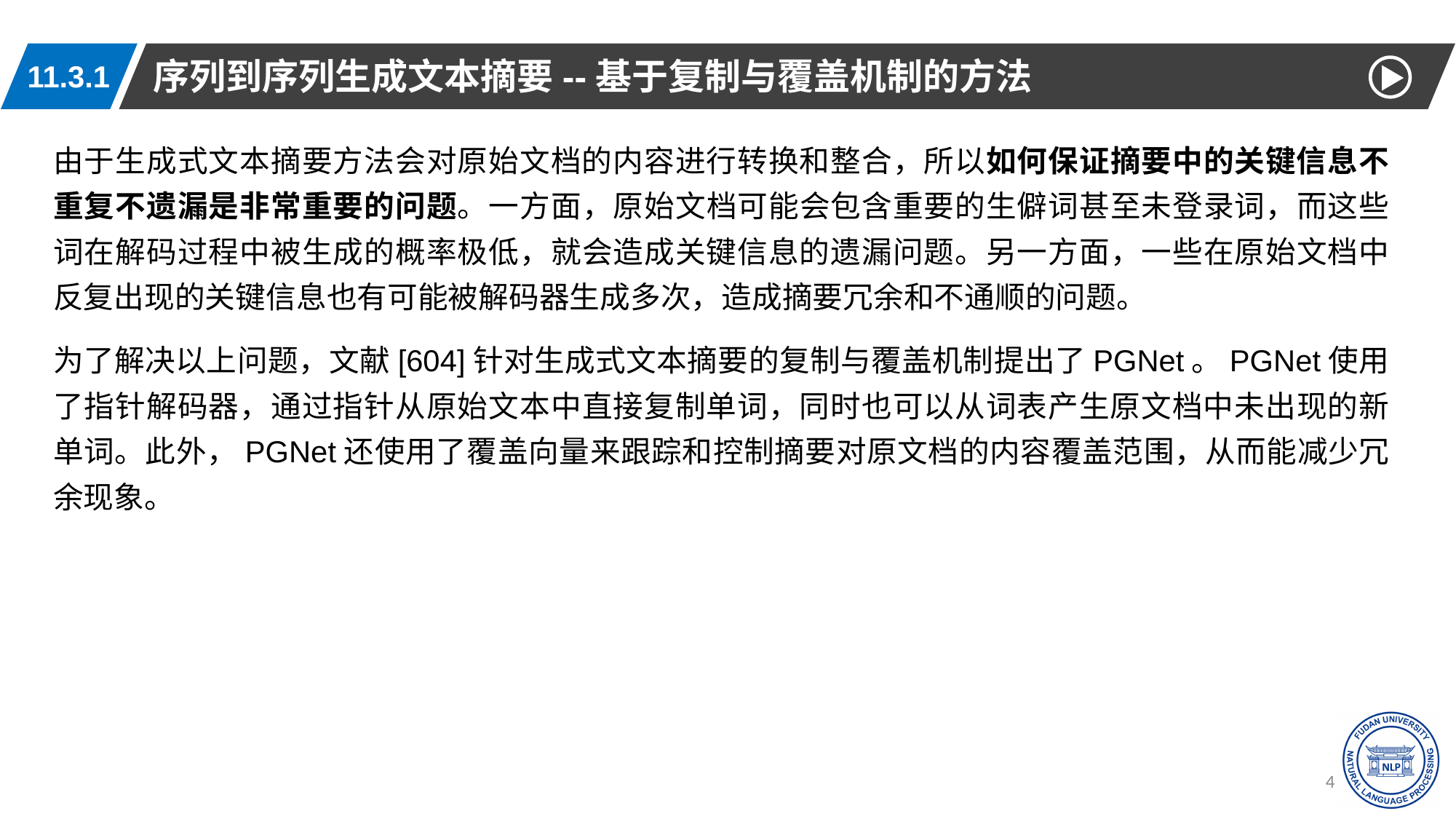

序列到序列生成文本摘要--基于复制与覆盖机制的方法
11.3.1

由于生成式文本摘要方法会对原始文档的内容进行转换和整合，所以如何保证摘要中的关键信息不重复不遗漏是非常重要的问题。一方面，原始文档可能会包含重要的生僻词甚至未登录词，而这些词在解码过程中被生成的概率极低，就会造成关键信息的遗漏问题。另一方面，一些在原始文档中反复出现的关键信息也有可能被解码器生成多次，造成摘要冗余和不通顺的问题。
为了解决以上问题，文献[604]针对生成式文本摘要的复制与覆盖机制提出了PGNet。PGNet使用了指针解码器，通过指针从原始文本中直接复制单词，同时也可以从词表产生原文档中未出现的新单词。此外，PGNet还使用了覆盖向量来跟踪和控制摘要对原文档的内容覆盖范围，从而能减少冗余现象。
42